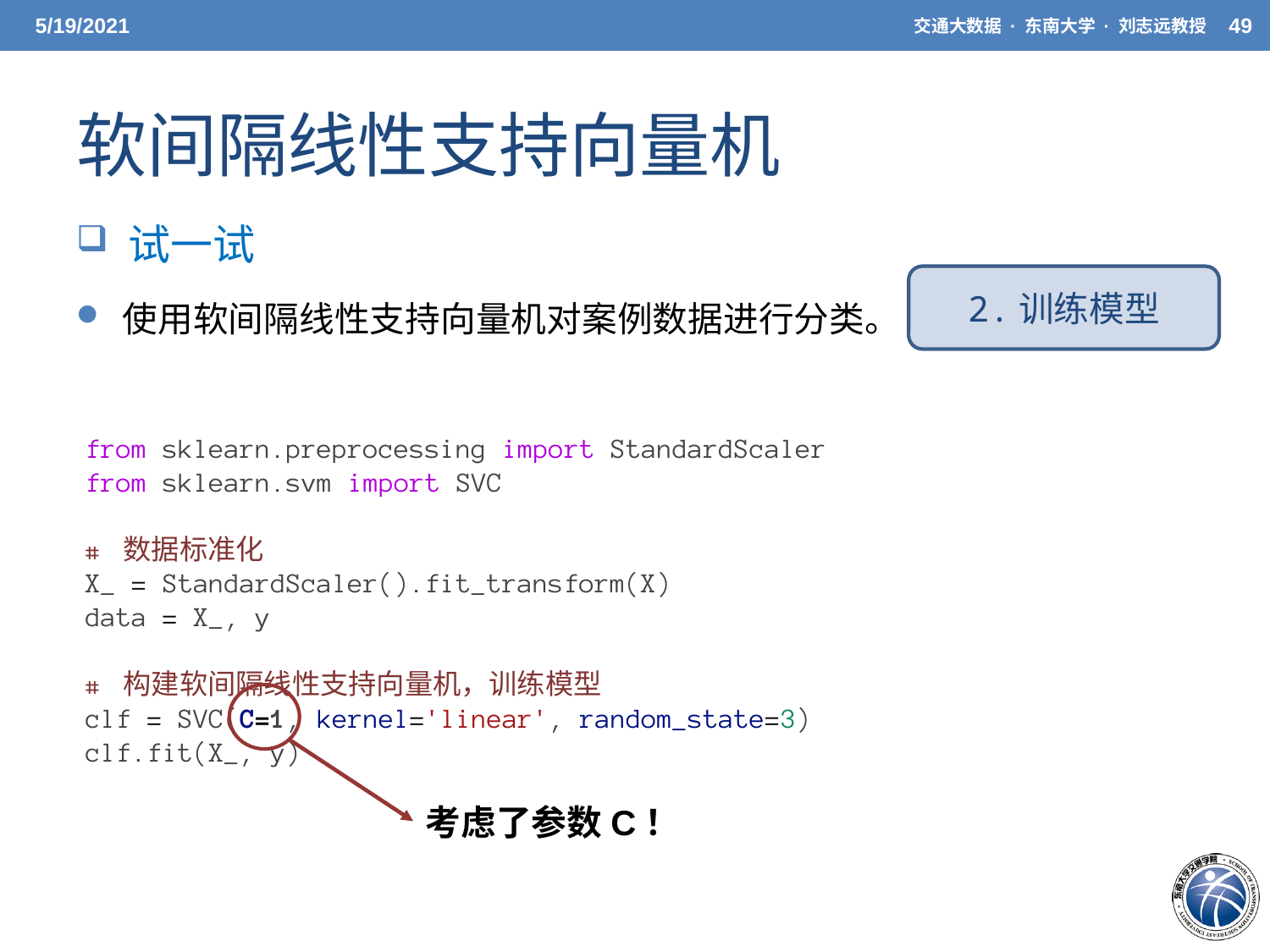

5/19/2021
交通大数据 · 东南大学 · 刘志远教授
49
# 软间隔线性支持向量机
 试一试
 使用软间隔线性支持向量机对案例数据进行分类。
2.训练模型
from sklearn.preprocessing import StandardScaler
from sklearn.svm import SVC

# 数据标准化 X_ = StandardScaler().fit_transform(X)
data = X_, y

# 构建软间隔线性支持向量机，训练模型 clf = SVC(C=1, kernel='linear', random_state=3)
clf.fit(X_, y)

考虑了参数C！